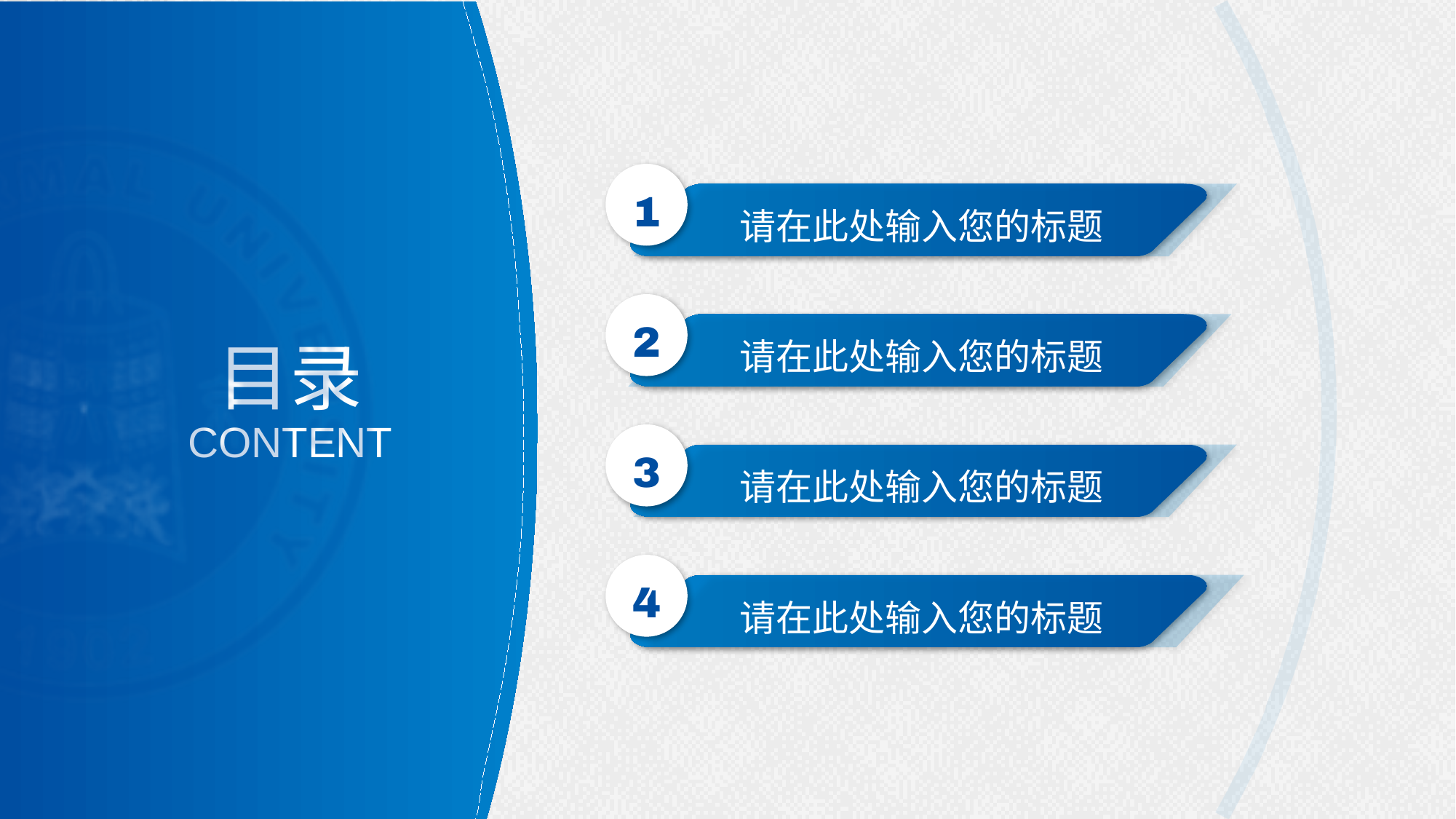

TIP
按住ctrl + shift 拖动元素可以平行复制，最后再用排列-对齐-纵向分布调整

TIP
 这个页面可以自己调整标题组合个数（3-5）哦。

1

请在此处输入您的标题

2

请在此处输入您的标题

3

请在此处输入您的标题

4

请在此处输入您的标题